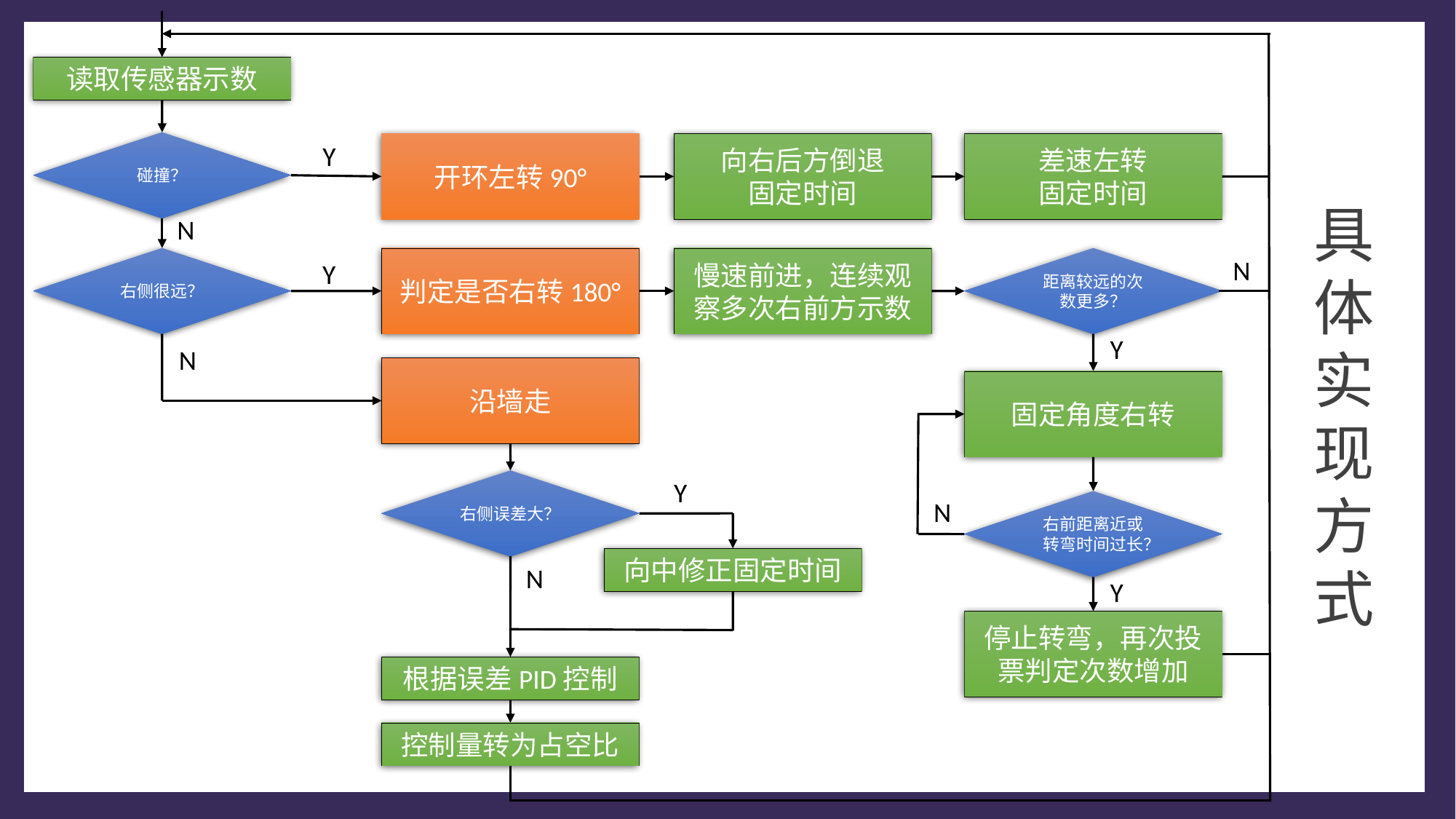

读取传感器示数
碰撞？
Y
开环左转90°
向右后方倒退
固定时间
差速左转
固定时间
具体实现方式
N
距离较远的次数更多？
右侧很远？
判定是否右转180°
慢速前进，连续观察多次右前方示数
N
Y
Y
N
沿墙走
固定角度右转
Y
右侧误差大？
N
右前距离近或转弯时间过长？
向中修正固定时间
N
Y
停止转弯，再次投票判定次数增加
根据误差PID控制
控制量转为占空比